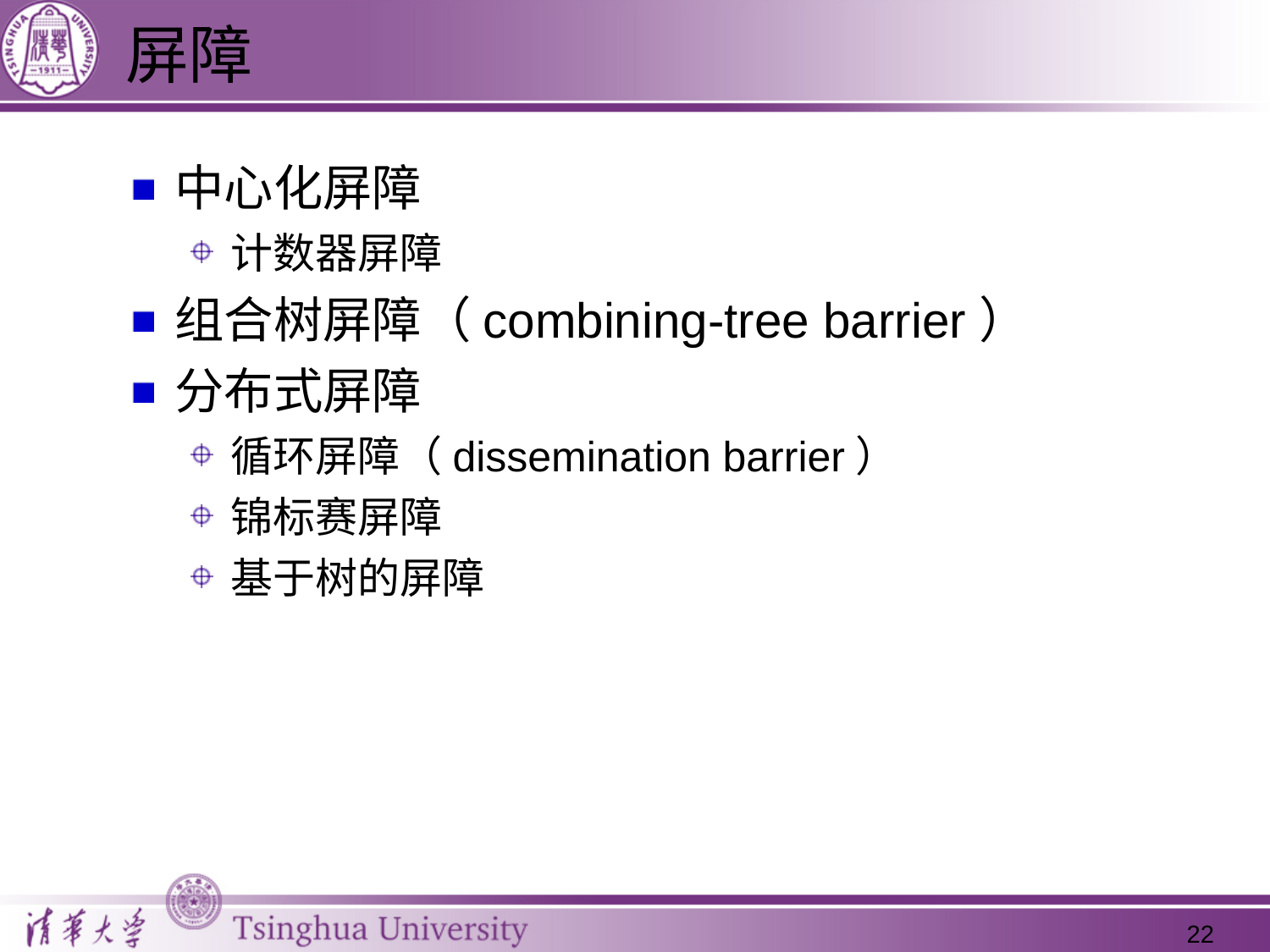

# 屏障
中心化屏障
计数器屏障
组合树屏障（combining-tree barrier）
分布式屏障
循环屏障（dissemination barrier）
锦标赛屏障
基于树的屏障

22